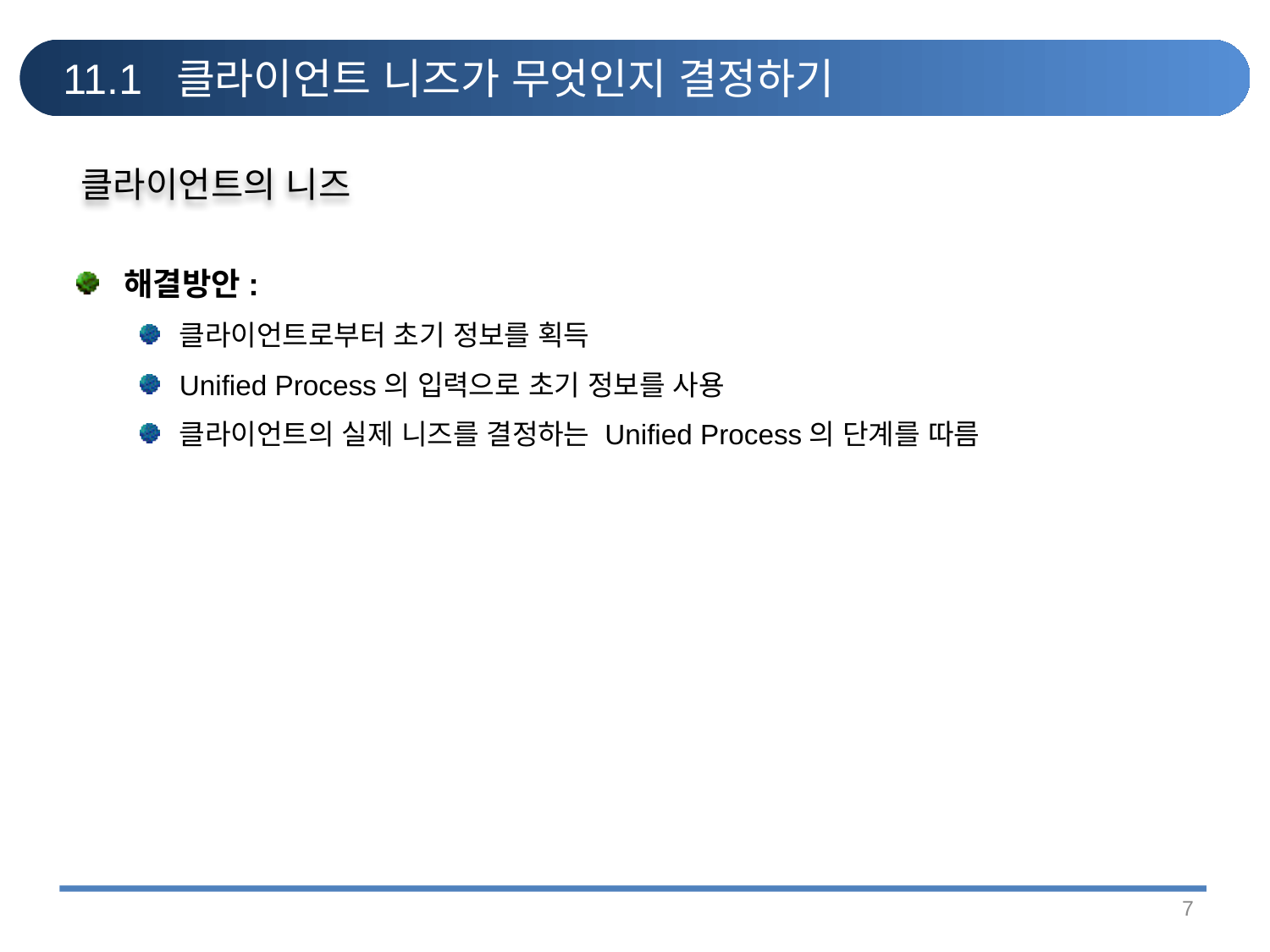

# 11.1  클라이언트 니즈가 무엇인지 결정하기
클라이언트의 니즈
해결방안:
클라이언트로부터 초기 정보를 획득
Unified Process의 입력으로 초기 정보를 사용
클라이언트의 실제 니즈를 결정하는 Unified Process의 단계를 따름
7